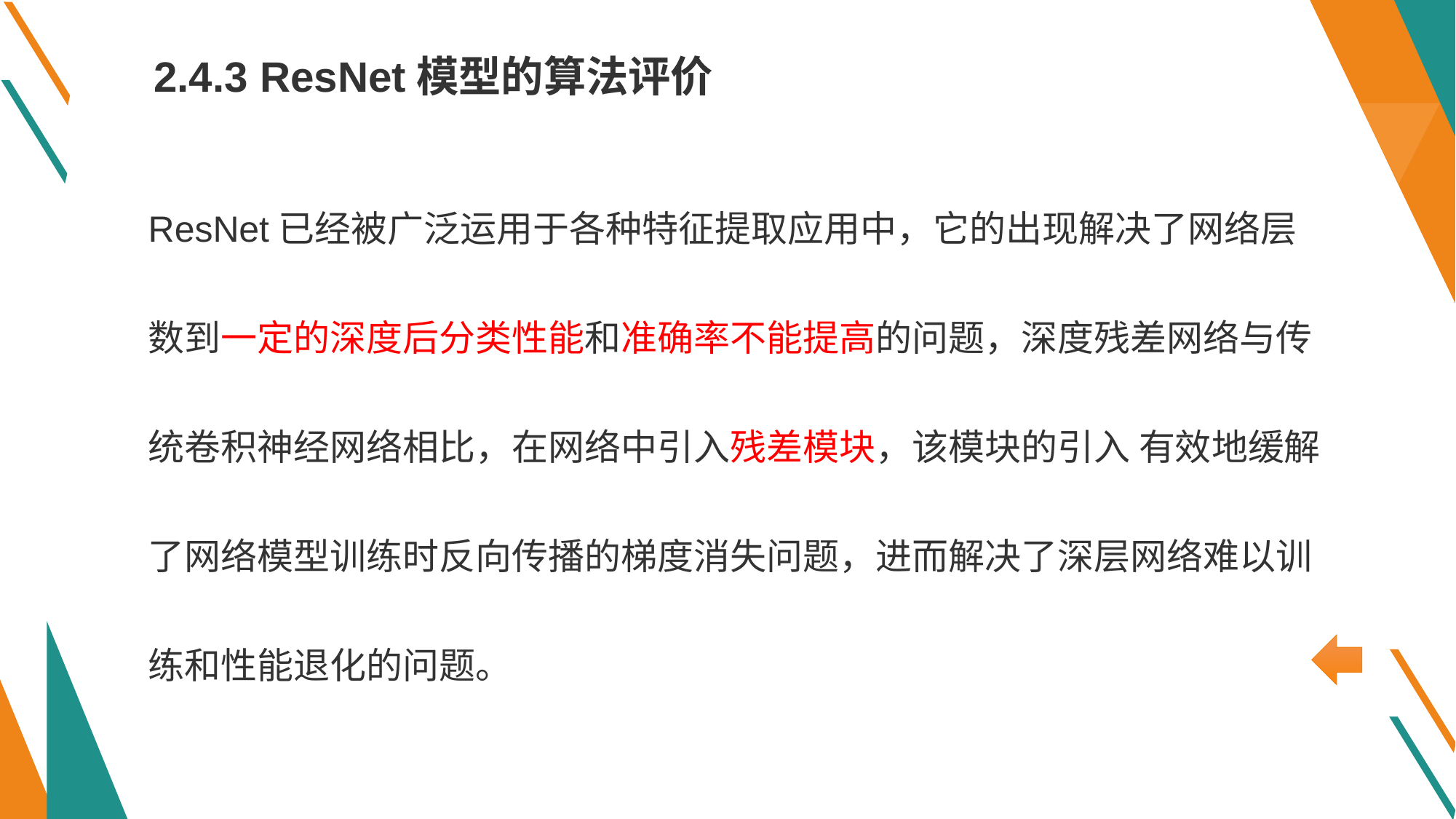

2.4.3 ResNet模型的算法评价
ResNet已经被广泛运用于各种特征提取应用中，它的出现解决了网络层数到一定的深度后分类性能和准确率不能提高的问题，深度残差网络与传统卷积神经网络相比，在网络中引入残差模块，该模块的引入 有效地缓解了网络模型训练时反向传播的梯度消失问题，进而解决了深层网络难以训练和性能退化的问题。